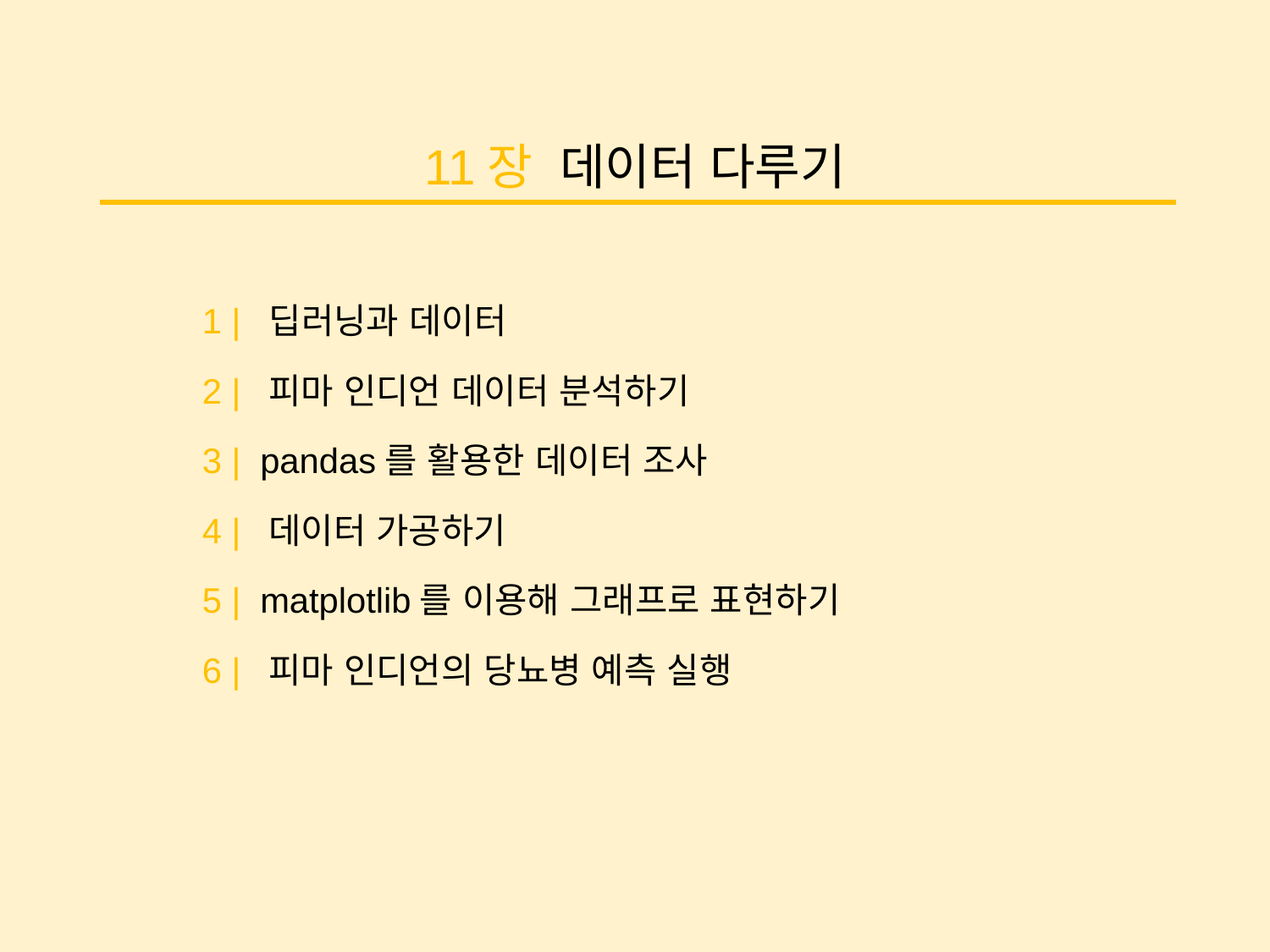

11장  데이터 다루기
1 |  딥러닝과 데이터
2 |  피마 인디언 데이터 분석하기
3 |  pandas를 활용한 데이터 조사
4 |  데이터 가공하기
5 |  matplotlib를 이용해 그래프로 표현하기
6 |  피마 인디언의 당뇨병 예측 실행